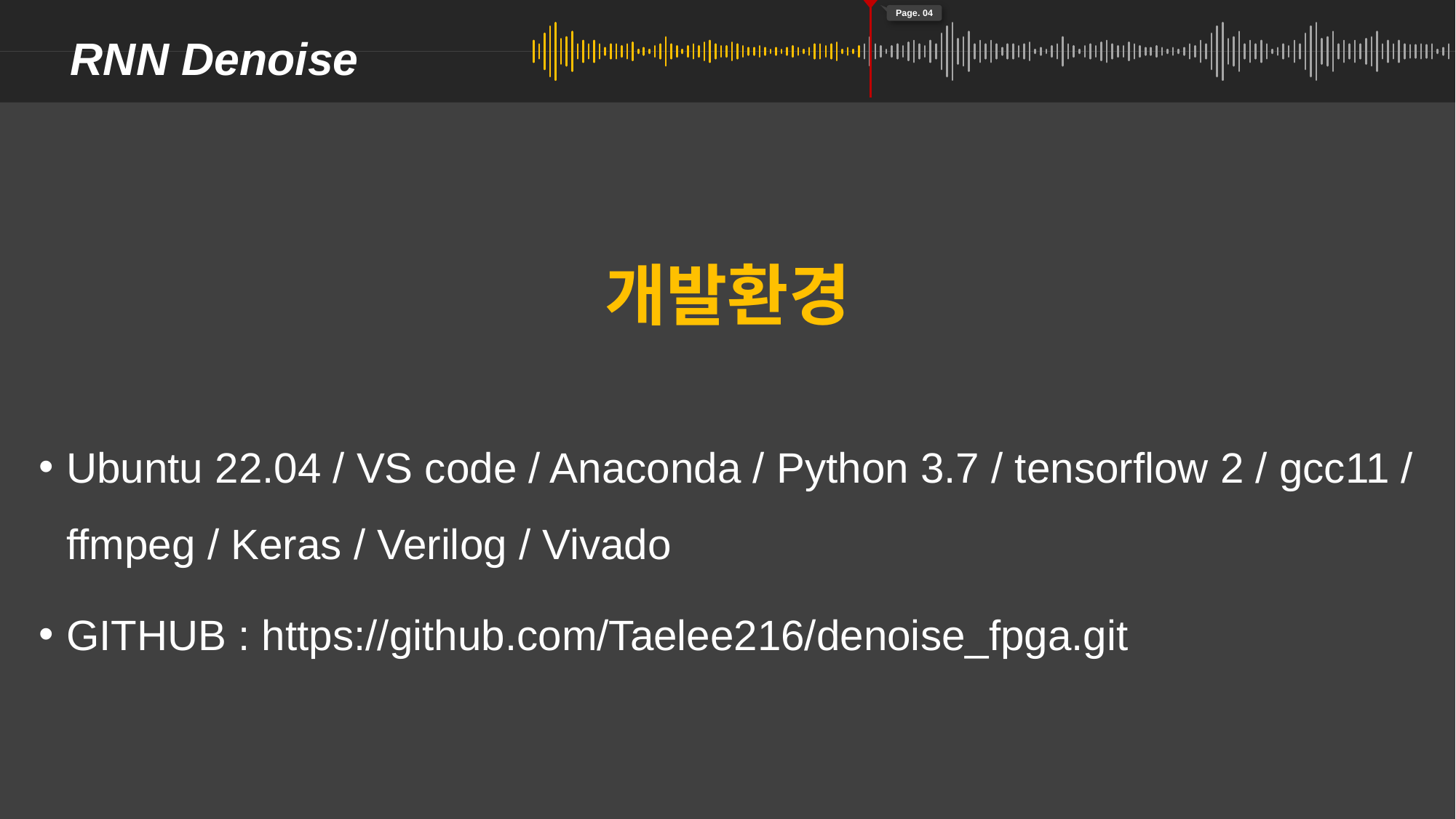

RNN Denoise

Page. 04
개발환경
Ubuntu 22.04 / VS code / Anaconda / Python 3.7 / tensorflow 2 / gcc11 / ffmpeg / Keras / Verilog / Vivado
GITHUB : https://github.com/Taelee216/denoise_fpga.git